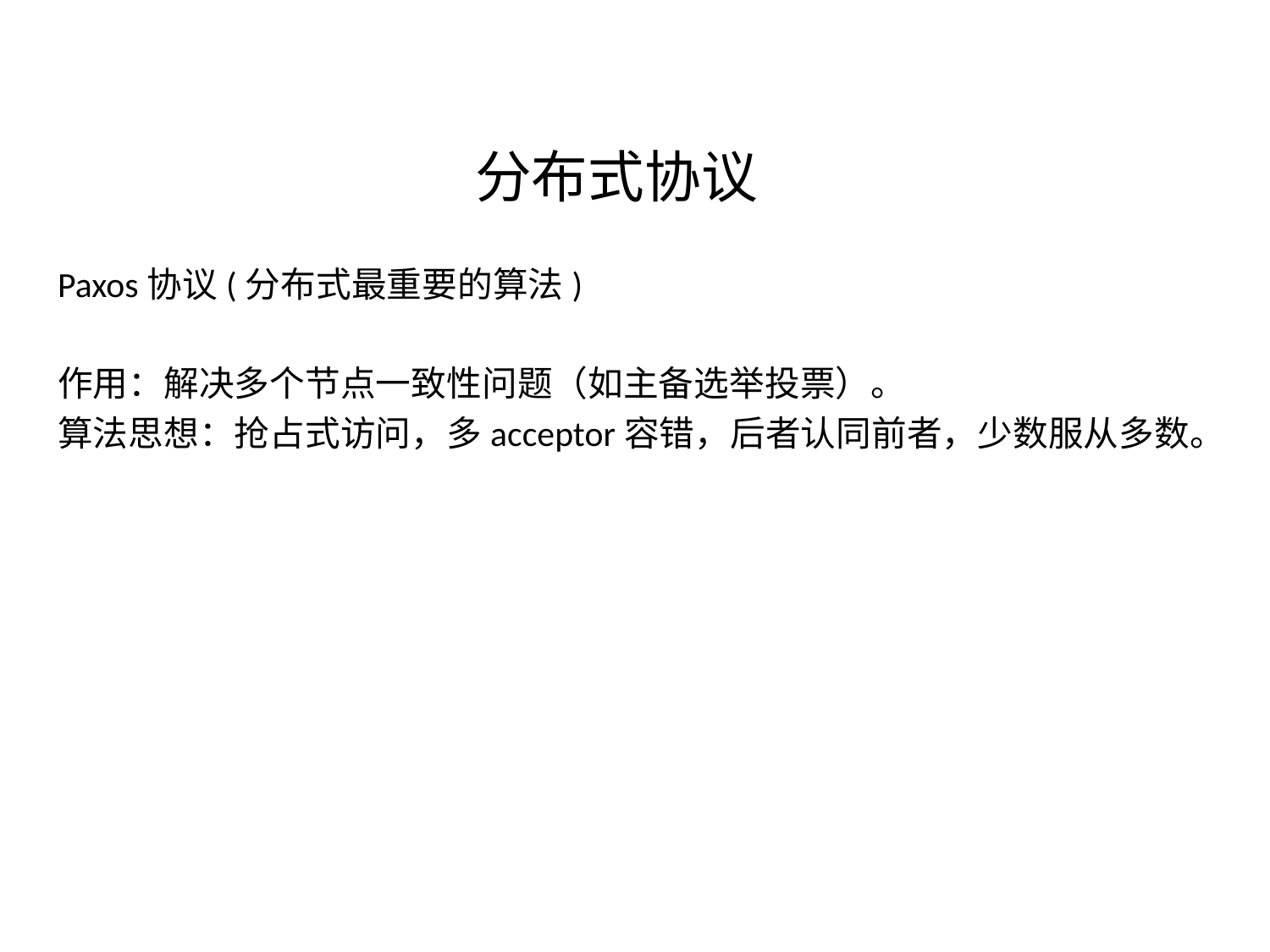

# 分布式协议
Paxos协议(分布式最重要的算法)

作用：解决多个节点一致性问题（如主备选举投票）。
算法思想：抢占式访问，多acceptor容错，后者认同前者，少数服从多数。